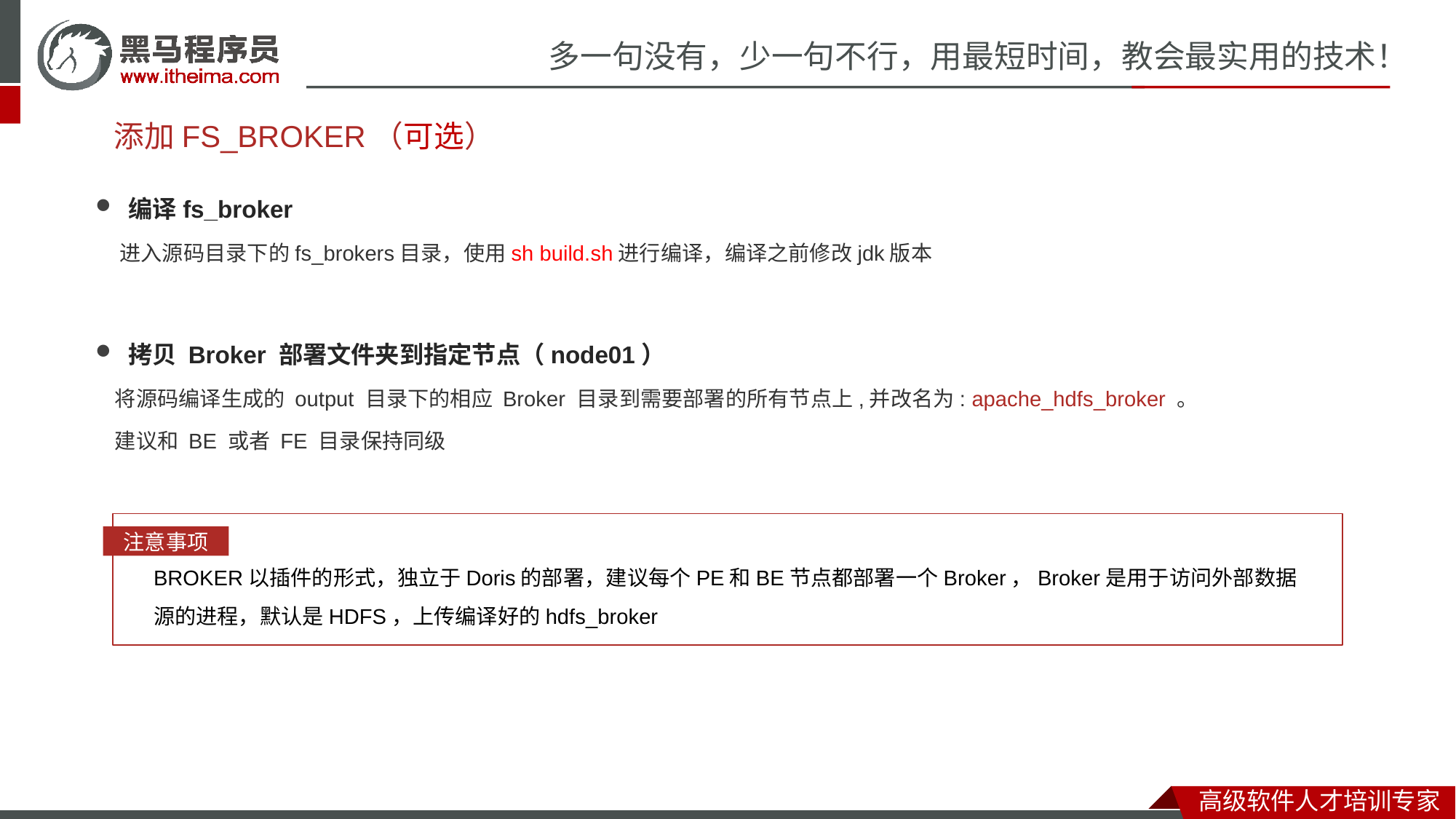

# 添加FS_BROKER（可选）
编译fs_broker
    进入源码目录下的fs_brokers目录，使用sh build.sh进行编译，编译之前修改jdk版本

拷贝 Broker 部署文件夹到指定节点（node01）
   将源码编译生成的 output 目录下的相应 Broker 目录到需要部署的所有节点上,并改名为: apache_hdfs_broker 。
   建议和 BE 或者 FE 目录保持同级

注意事项
BROKER以插件的形式，独立于Doris的部署，建议每个PE和BE节点都部署一个Broker，Broker是用于访问外部数据源的进程，默认是HDFS，上传编译好的hdfs_broker